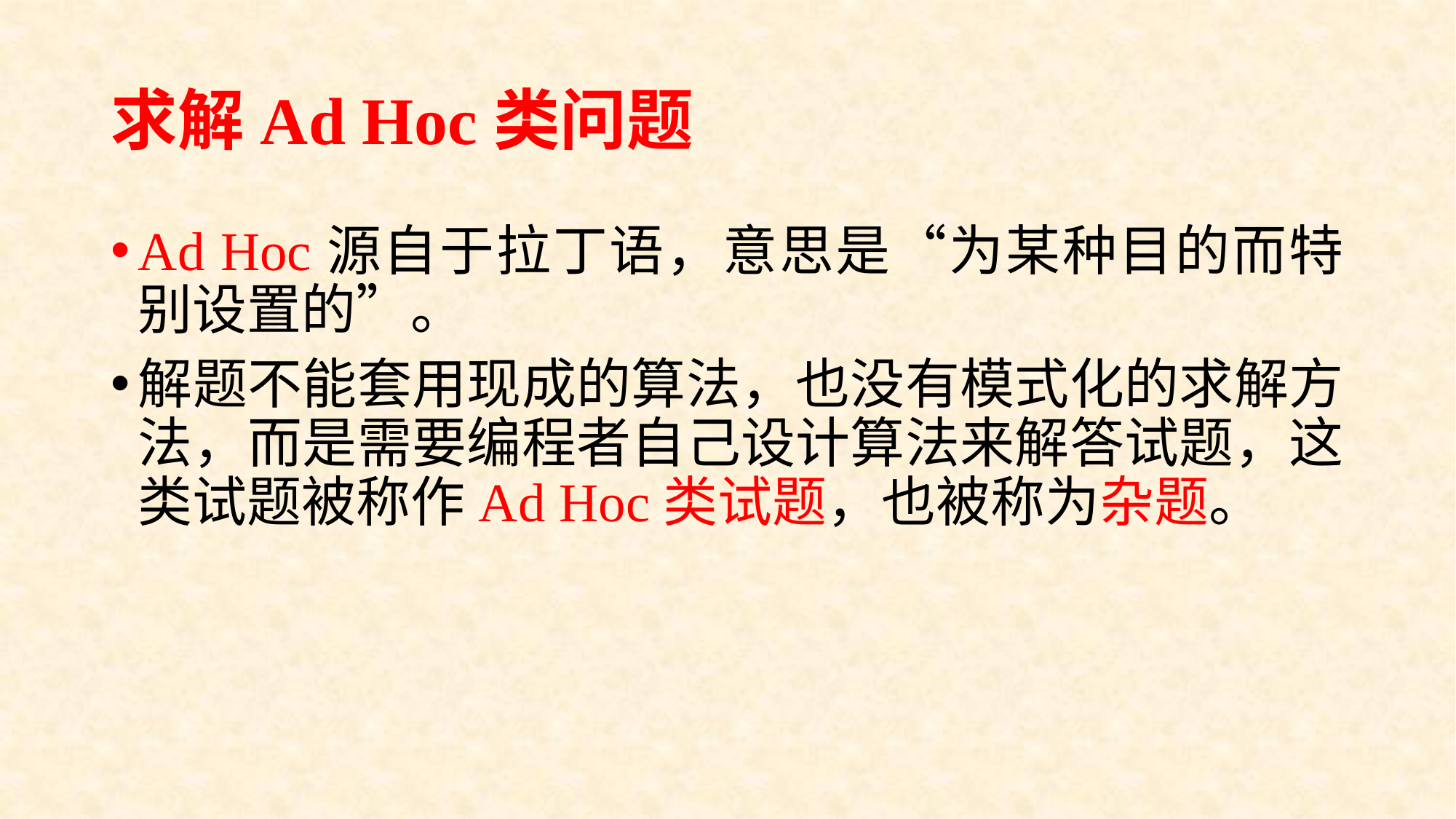

# 求解Ad Hoc类问题
Ad Hoc源自于拉丁语，意思是“为某种目的而特别设置的”。
解题不能套用现成的算法，也没有模式化的求解方法，而是需要编程者自己设计算法来解答试题，这类试题被称作Ad Hoc类试题，也被称为杂题。